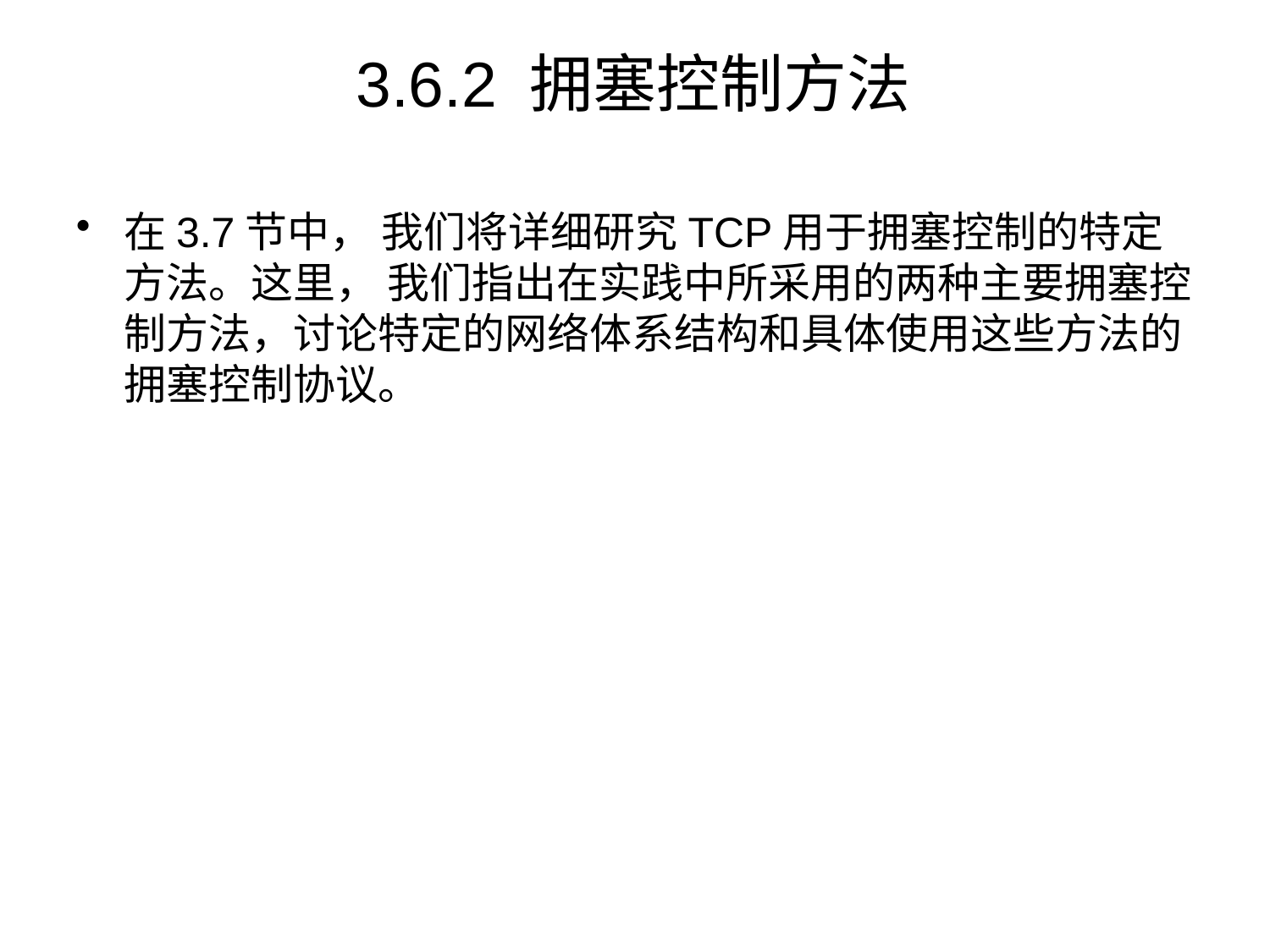

# 3.6.2 拥塞控制方法
在3.7节中， 我们将详细研究TCP用于拥塞控制的特定方法。这里， 我们指出在实践中所采用的两种主要拥塞控制方法，讨论特定的网络体系结构和具体使用这些方法的拥塞控制协议。